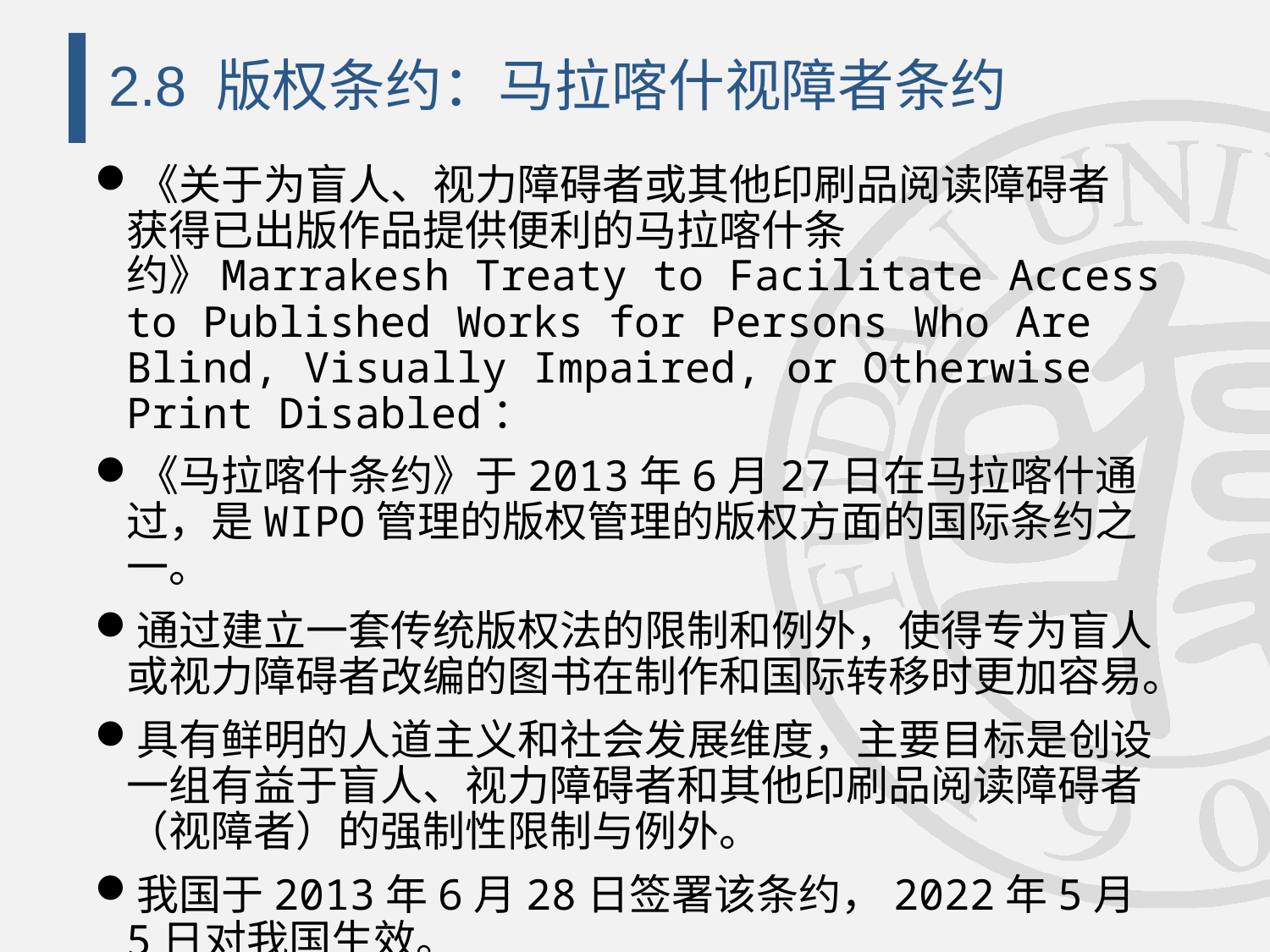

# 2.8 版权条约：马拉喀什视障者条约
《关于为盲人、视力障碍者或其他印刷品阅读障碍者 获得已出版作品提供便利的马拉喀什条约》Marrakesh Treaty to Facilitate Access to Published Works for Persons Who Are Blind, Visually Impaired, or Otherwise Print Disabled：
《马拉喀什条约》于2013年6月27日在马拉喀什通过，是WIPO管理的版权管理的版权方面的国际条约之一。
通过建立一套传统版权法的限制和例外，使得专为盲人或视力障碍者改编的图书在制作和国际转移时更加容易。
具有鲜明的人道主义和社会发展维度，主要目标是创设一组有益于盲人、视力障碍者和其他印刷品阅读障碍者（视障者）的强制性限制与例外。
我国于2013年6月28日签署该条约，2022年5月5日对我国生效。
目前93个成员（2024.3）